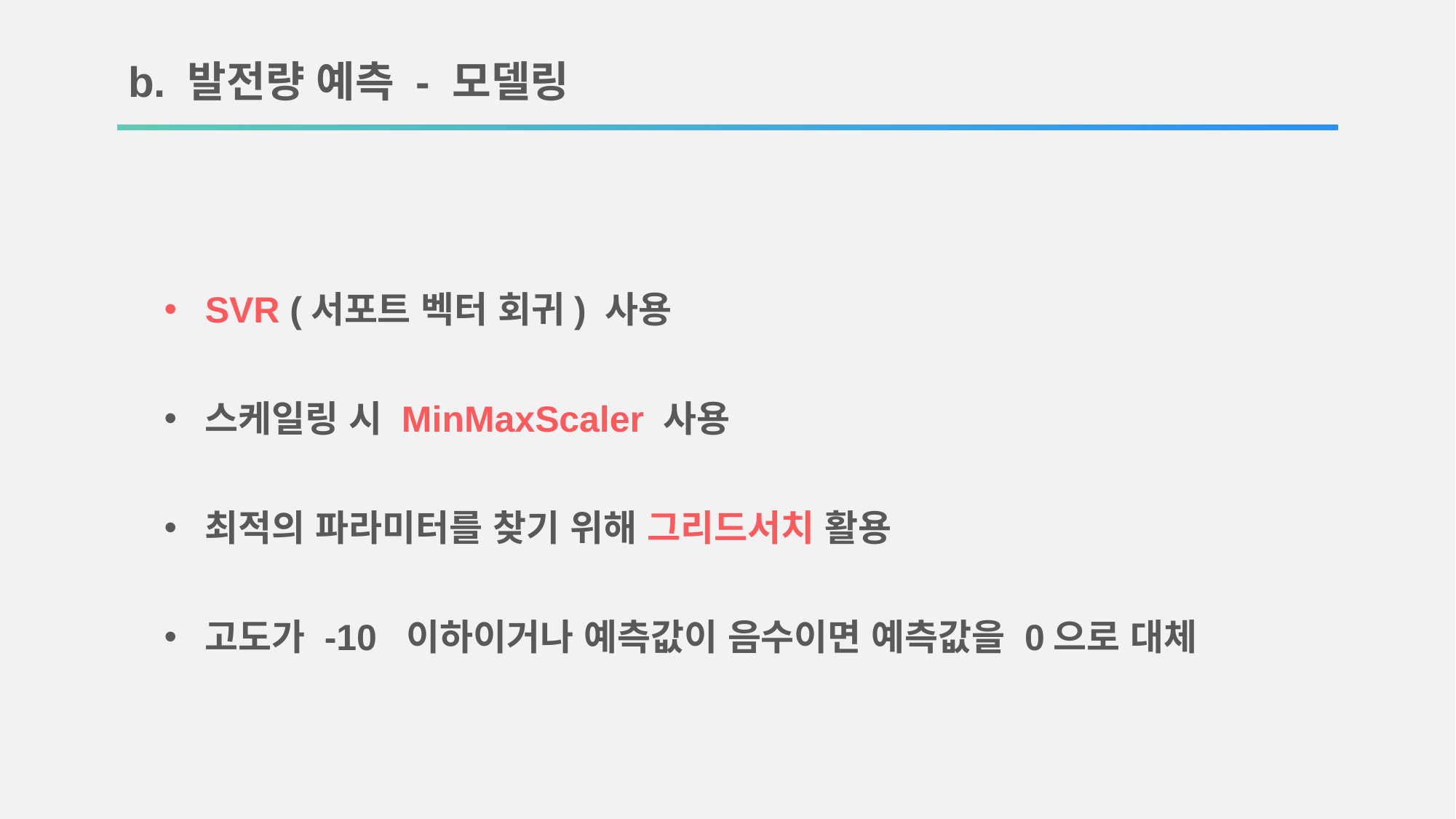

b. 발전량 예측 - 모델링

SVR (서포트 벡터 회귀) 사용
스케일링 시 MinMaxScaler 사용
최적의 파라미터를 찾기 위해 그리드서치 활용
고도가 -10  이하이거나 예측값이 음수이면 예측값을 0으로 대체